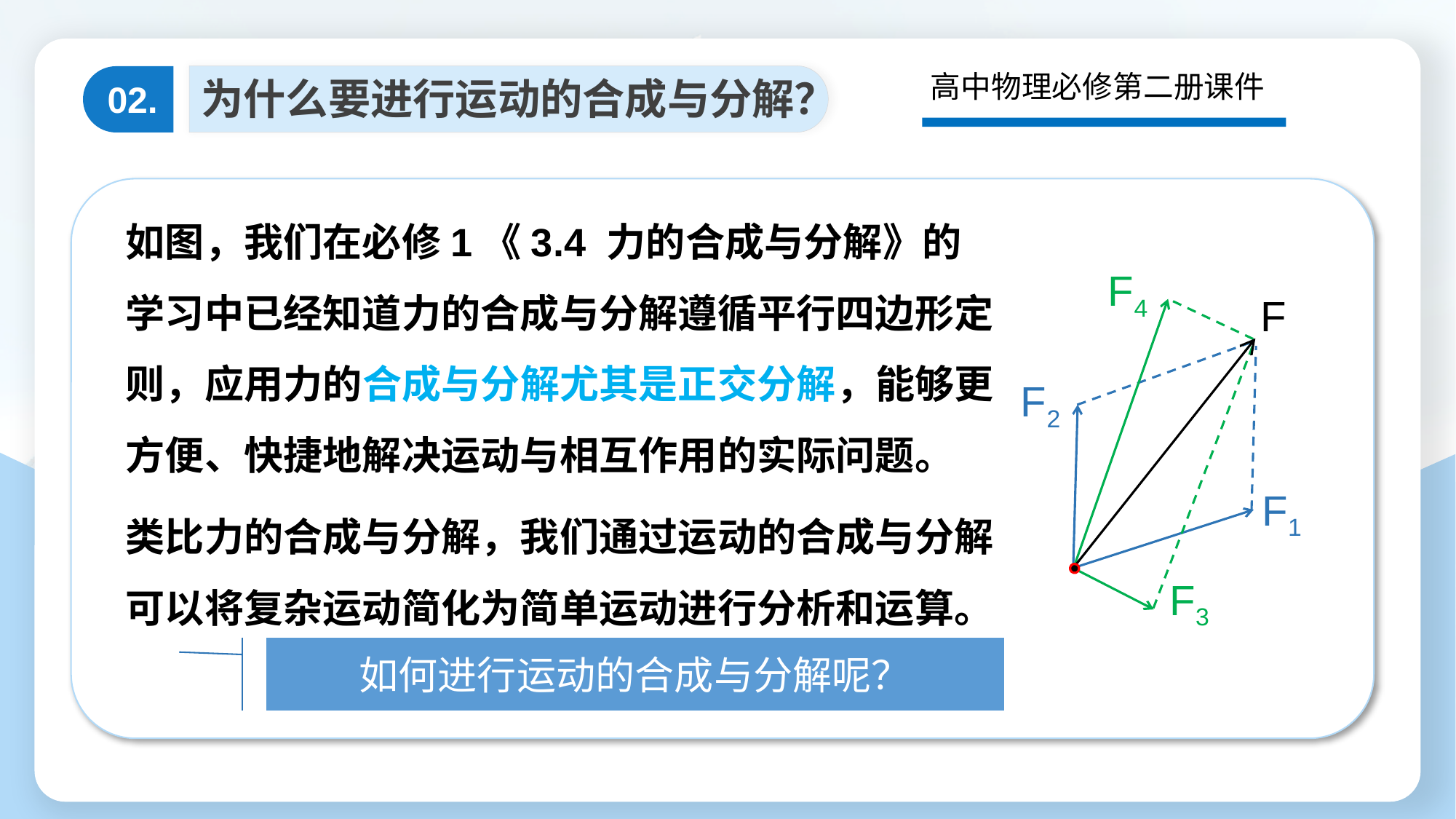

高中物理必修第二册课件

为什么要进行运动的合成与分解？
02.

合成与分解是物理学在发展过程中发现的将复杂问题进行简化的一种方法。
如图，我们在必修1《3.4 力的合成与分解》的学习中已经知道力的合成与分解遵循平行四边形定则，应用力的合成与分解尤其是正交分解，能够更方便、快捷地解决运动与相互作用的实际问题。

F4

F

F2

F1

F3
类比力的合成与分解，我们通过运动的合成与分解可以将复杂运动简化为简单运动进行分析和运算。
如何进行运动的合成与分解呢？